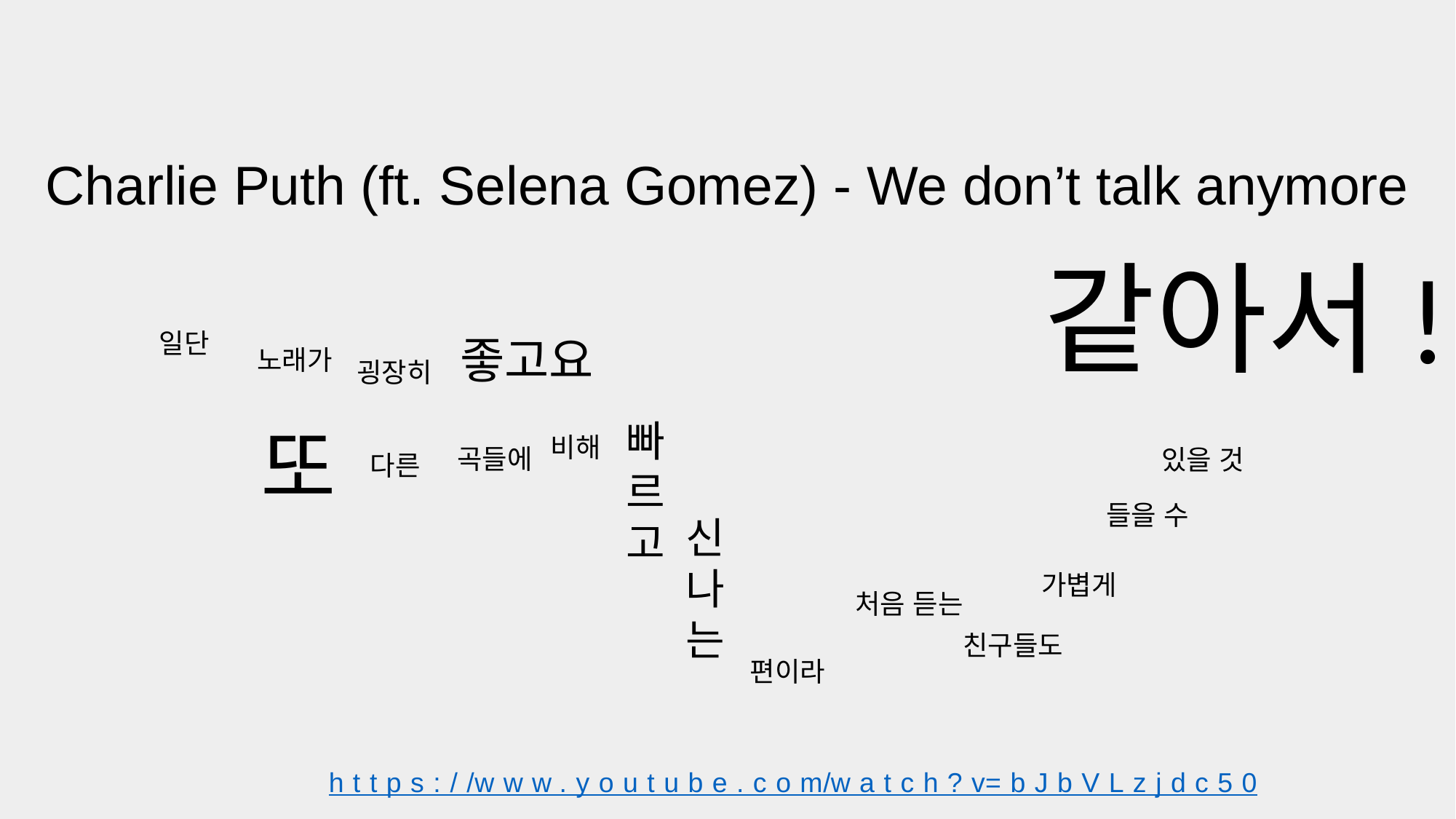

Charlie Puth (ft. Selena Gomez) - We don’t talk anymore
같아서!
일단
좋고요
노래가
굉장히
빠
르
고
또
비해
곡들에
있을 것
다른
들을 수
신
나
는
가볍게
처음 듣는
친구들도
편이라
https://www.youtube.com/watch?v=bJbVLzjdc50